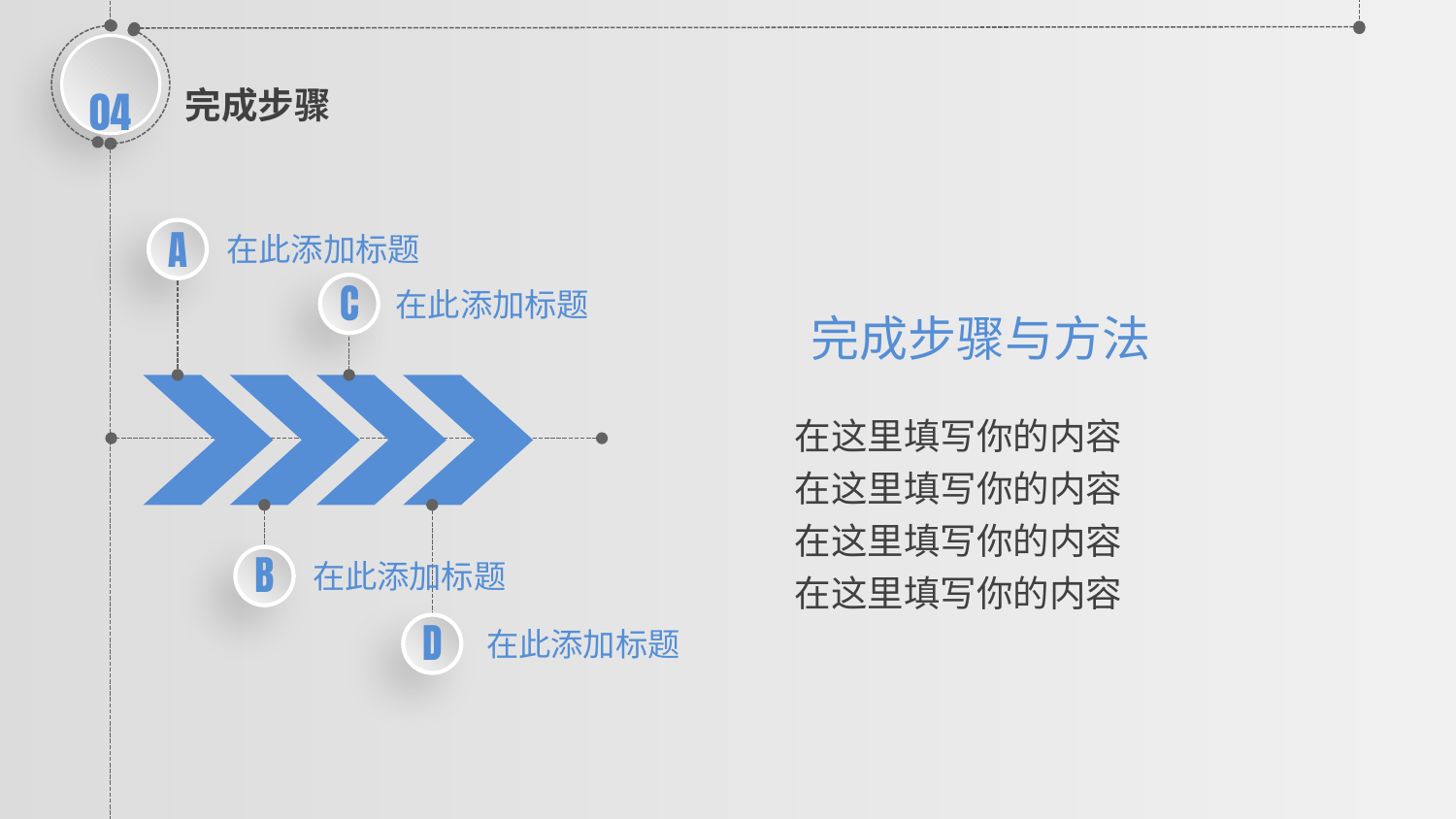

04
完成步骤
A

在此添加标题
C

在此添加标题
完成步骤与方法

在这里填写你的内容
在这里填写你的内容
在这里填写你的内容
在这里填写你的内容
B

在此添加标题
D

在此添加标题
延时符